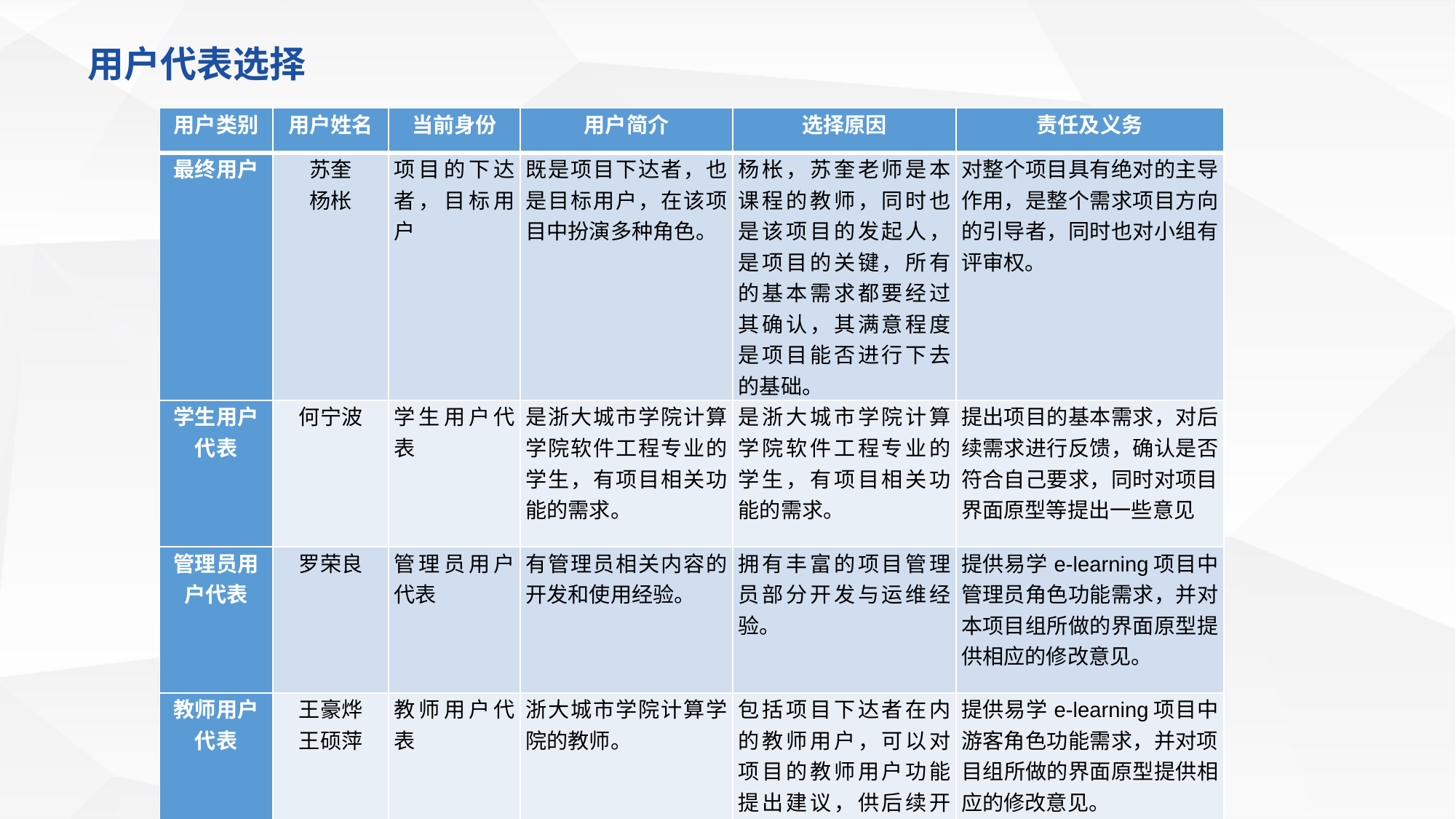

用户代表选择
| 用户类别 | 用户姓名 | 当前身份 | 用户简介 | 选择原因 | 责任及义务 |
| --- | --- | --- | --- | --- | --- |
| 最终用户 | 苏奎 杨枨 | 项目的下达者，目标用户 | 既是项目下达者，也是目标用户，在该项目中扮演多种角色。 | 杨枨，苏奎老师是本课程的教师，同时也是该项目的发起人，是项目的关键，所有的基本需求都要经过其确认，其满意程度是项目能否进行下去的基础。 | 对整个项目具有绝对的主导作用，是整个需求项目方向的引导者，同时也对小组有评审权。 |
| 学生用户代表 | 何宁波 | 学生用户代表 | 是浙大城市学院计算学院软件工程专业的学生，有项目相关功能的需求。 | 是浙大城市学院计算学院软件工程专业的学生，有项目相关功能的需求。 | 提出项目的基本需求，对后续需求进行反馈，确认是否符合自己要求，同时对项目界面原型等提出一些意见 |
| 管理员用户代表 | 罗荣良 | 管理员用户代表 | 有管理员相关内容的开发和使用经验。 | 拥有丰富的项目管理员部分开发与运维经验。 | 提供易学e-learning项目中管理员角色功能需求，并对本项目组所做的界面原型提供相应的修改意见。 |
| 教师用户代表 | 王豪烨 王硕萍 | 教师用户代表 | 浙大城市学院计算学院的教师。 | 包括项目下达者在内的教师用户，可以对项目的教师用户功能提出建议，供后续开发时参考。 | 提供易学e-learning项目中游客角色功能需求，并对项目组所做的界面原型提供相应的修改意见。 |